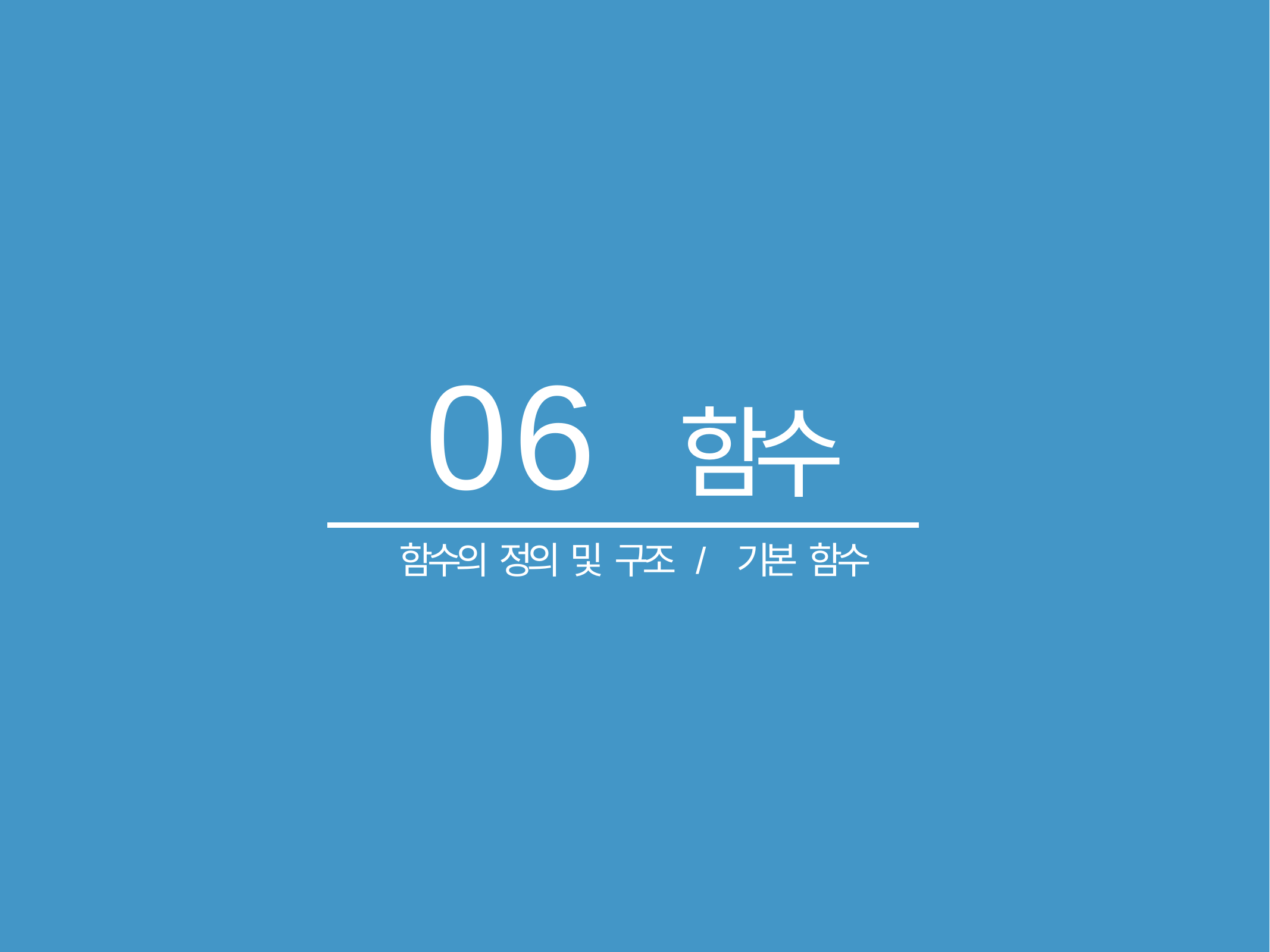

# 06 함수
함수의  정의  및 구조 /	기본 함수